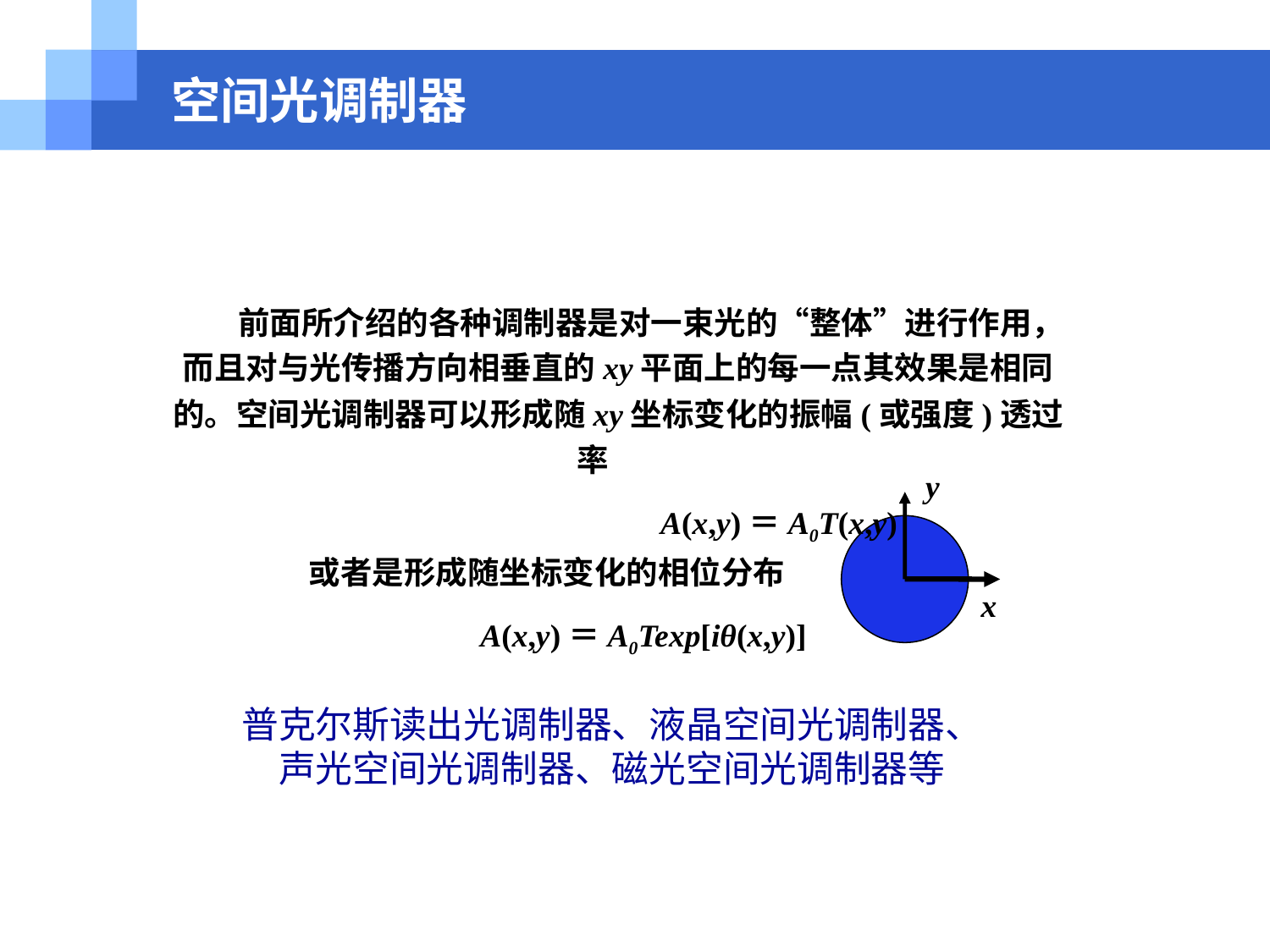

空间光调制器
空间调制器
        前面所介绍的各种调制器是对一束光的“整体”进行作用，而且对与光传播方向相垂直的xy平面上的每一点其效果是相同的。空间光调制器可以形成随xy坐标变化的振幅(或强度)透过率
                                        A(x,y)＝A0T(x,y)
y

x
或者是形成随坐标变化的相位分布
                        A(x,y)＝A0Texp[iθ(x,y)]
普克尔斯读出光调制器、液晶空间光调制器、
声光空间光调制器、磁光空间光调制器等